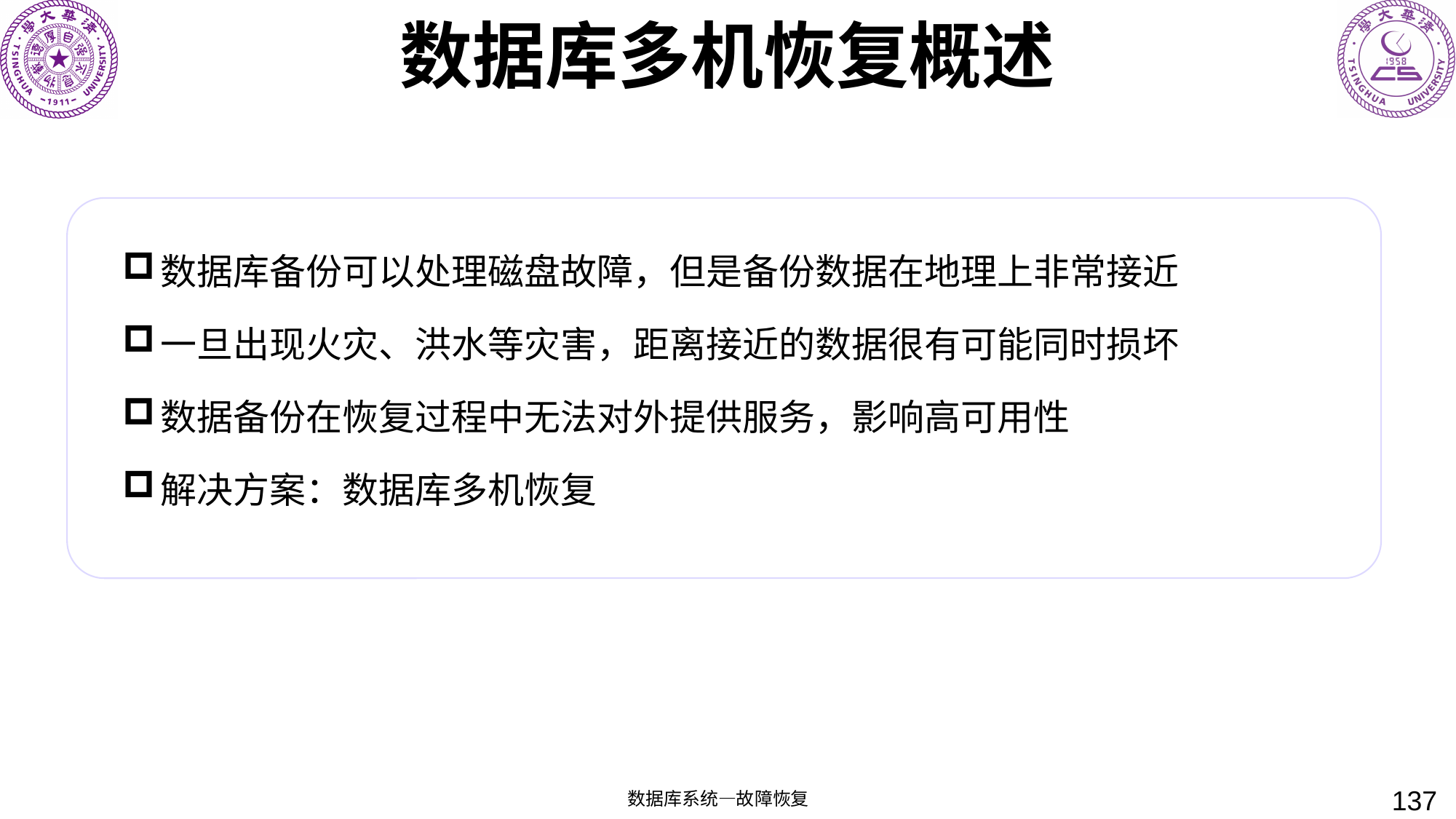

# 数据库多机恢复概述

数据库备份可以处理磁盘故障，但是备份数据在地理上非常接近
一旦出现火灾、洪水等灾害，距离接近的数据很有可能同时损坏
数据备份在恢复过程中无法对外提供服务，影响高可用性
解决方案：数据库多机恢复
137
数据库系统—故障恢复